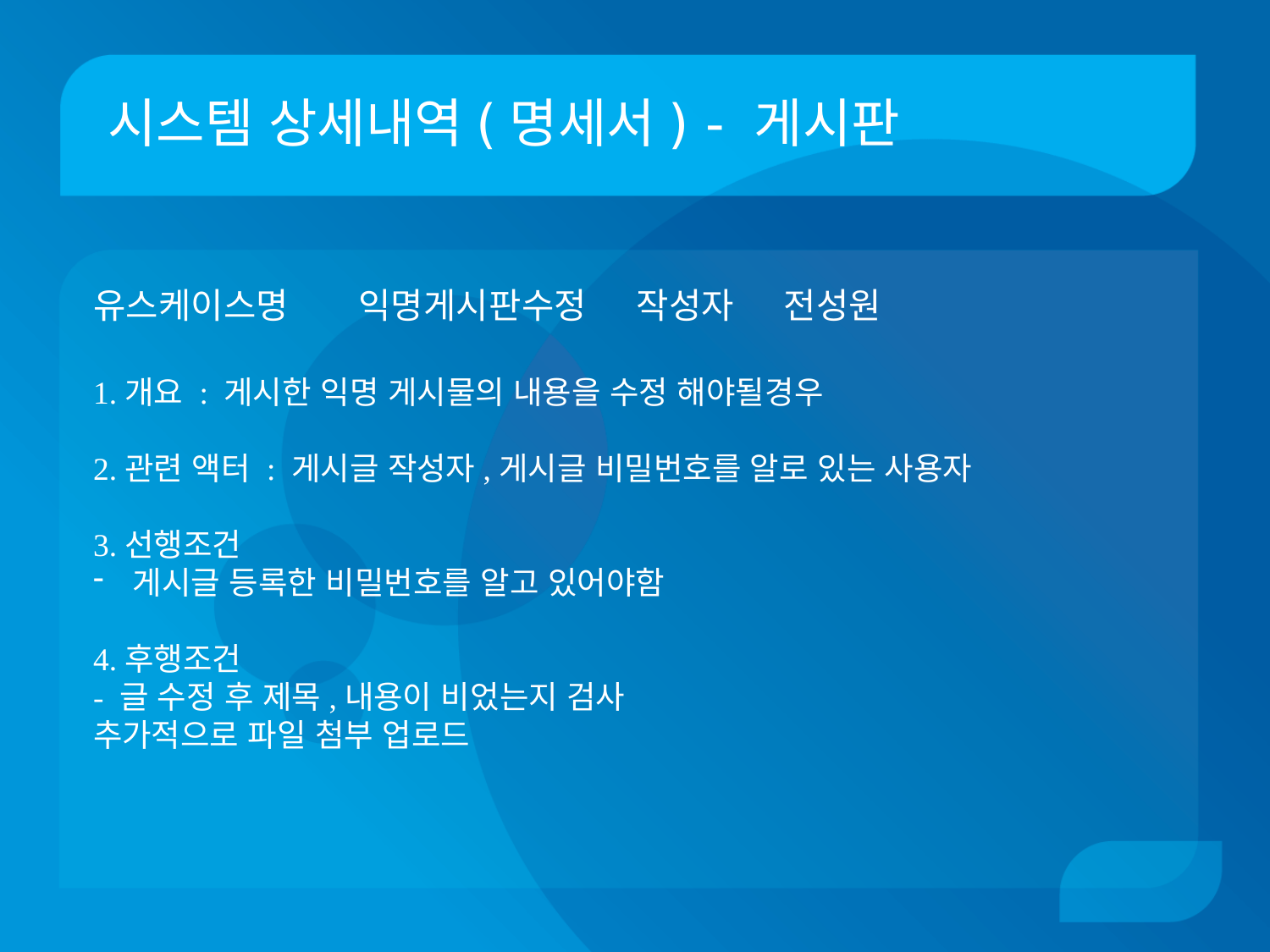

# 시스템 상세내역(명세서) - 게시판
유스케이스명       익명게시판수정     작성자     전성원
1.개요 : 게시한 익명 게시물의 내용을 수정 해야될경우

2.관련 액터 : 게시글 작성자,게시글 비밀번호를 알로 있는 사용자

3.선행조건
게시글 등록한 비밀번호를 알고 있어야함

4.후행조건
- 글 수정 후 제목,내용이 비었는지 검사
추가적으로 파일 첨부 업로드